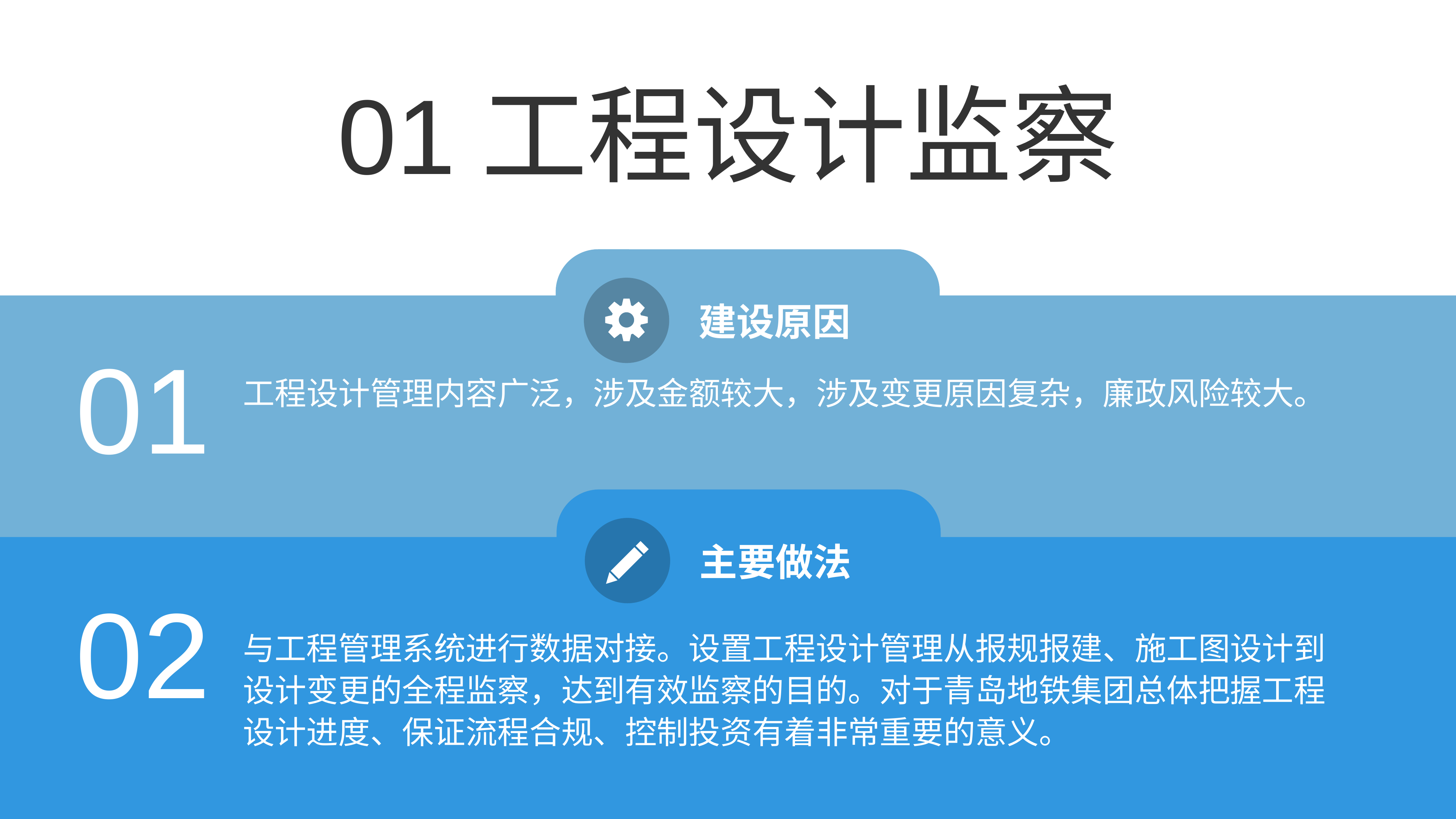

01工程设计监察

建设原因

01
工程设计管理内容广泛，涉及金额较大，涉及变更原因复杂，廉政风险较大。

主要做法

02
与工程管理系统进行数据对接。设置工程设计管理从报规报建、施工图设计到设计变更的全程监察，达到有效监察的目的。对于青岛地铁集团总体把握工程设计进度、保证流程合规、控制投资有着非常重要的意义。
25